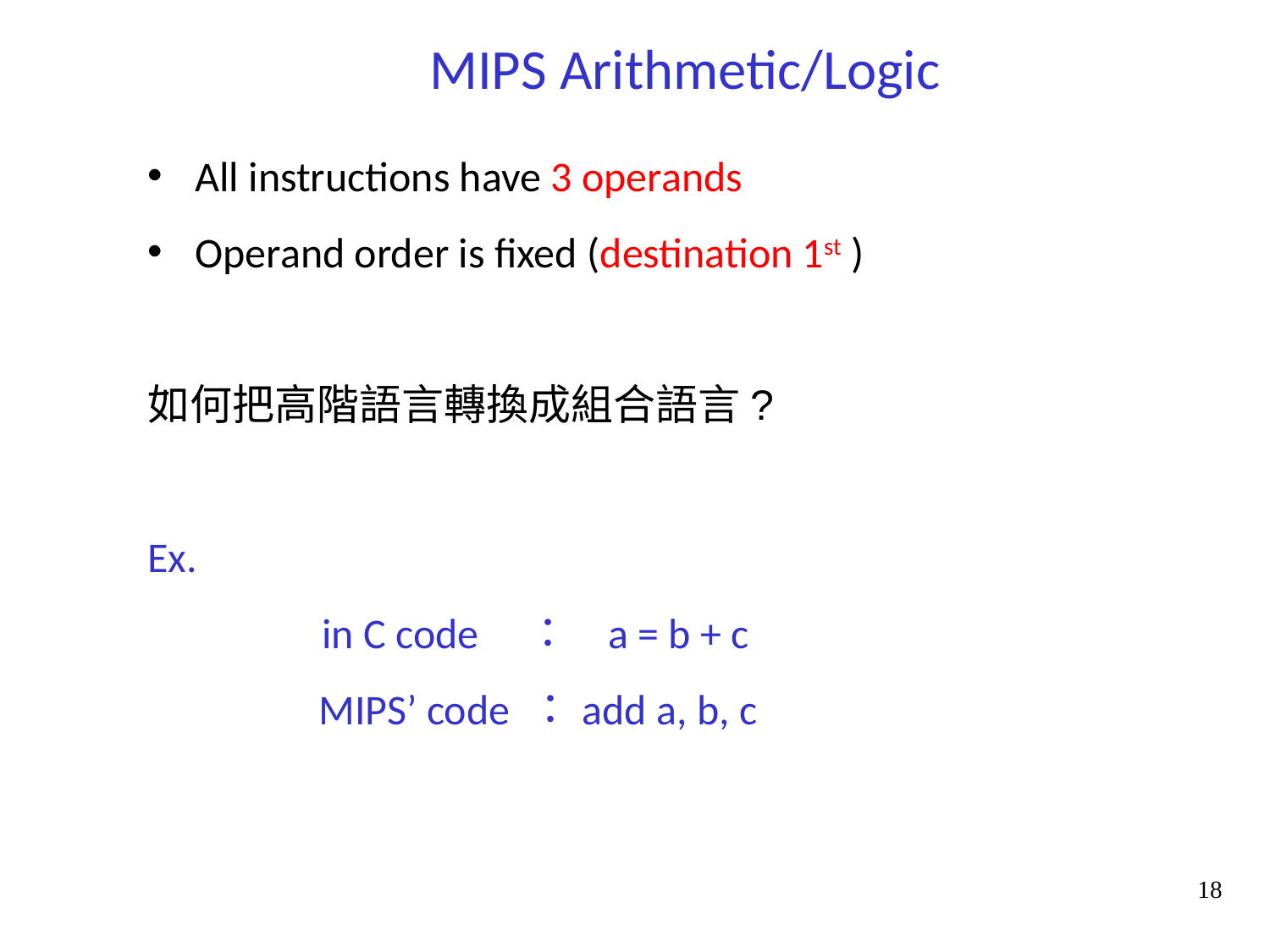

MIPS Arithmetic/Logic
All instructions have 3 operands
Operand order is fixed (destination 1st )

如何把高階語言轉換成組合語言?

Ex.
	     in C code    ：   a = b + c
                  MIPS’ code ：add a, b, c

18